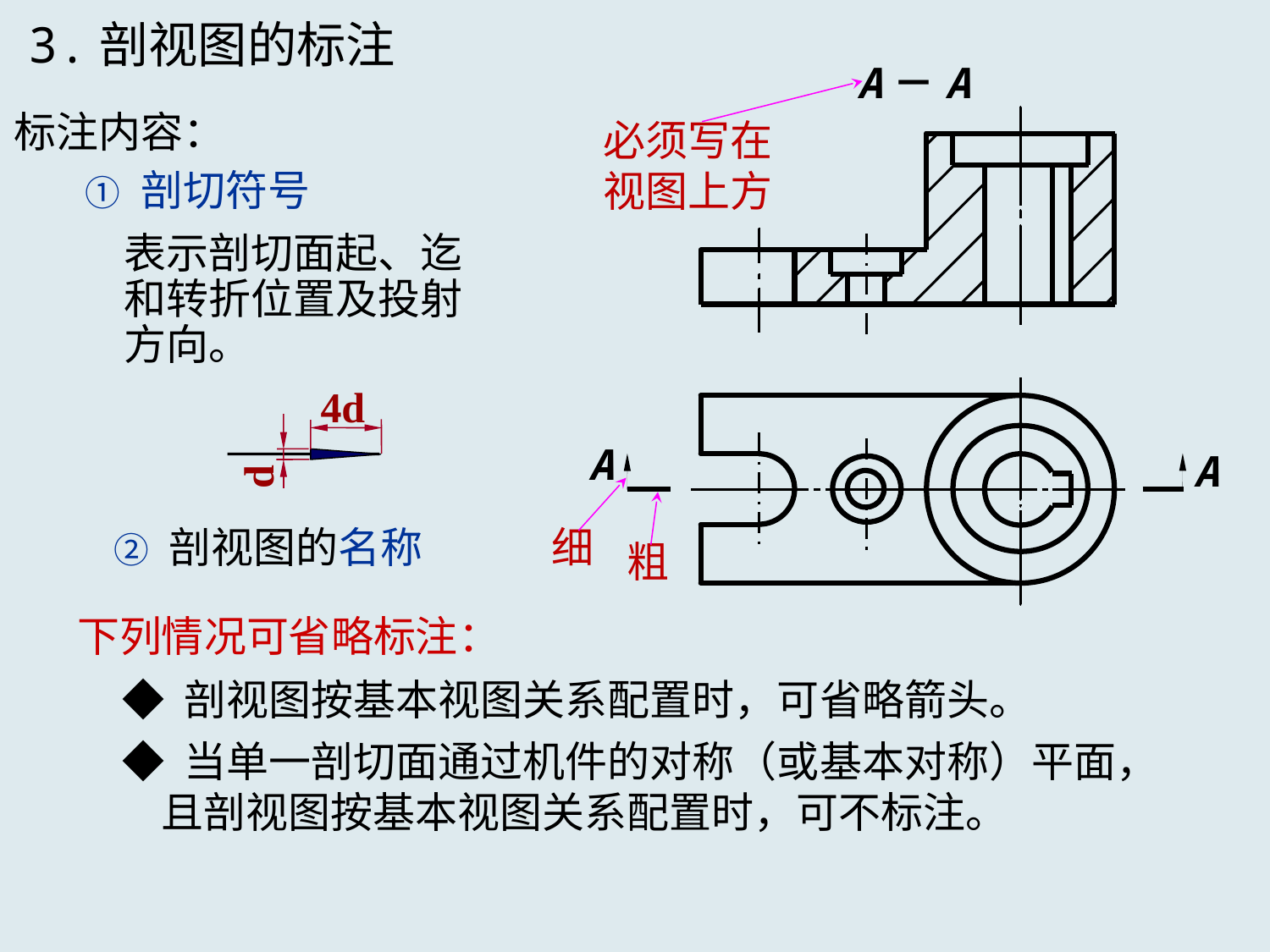

3.剖视图的标注
A－A

必须写在视图上方
标注内容：

① 剖切符号
表示剖切面起、迄
和转折位置及投射
方向。
4d

d

A
A

细

粗
② 剖视图的名称
下列情况可省略标注：
◆ 剖视图按基本视图关系配置时，可省略箭头。
◆ 当单一剖切面通过机件的对称（或基本对称）平面，
   且剖视图按基本视图关系配置时，可不标注。